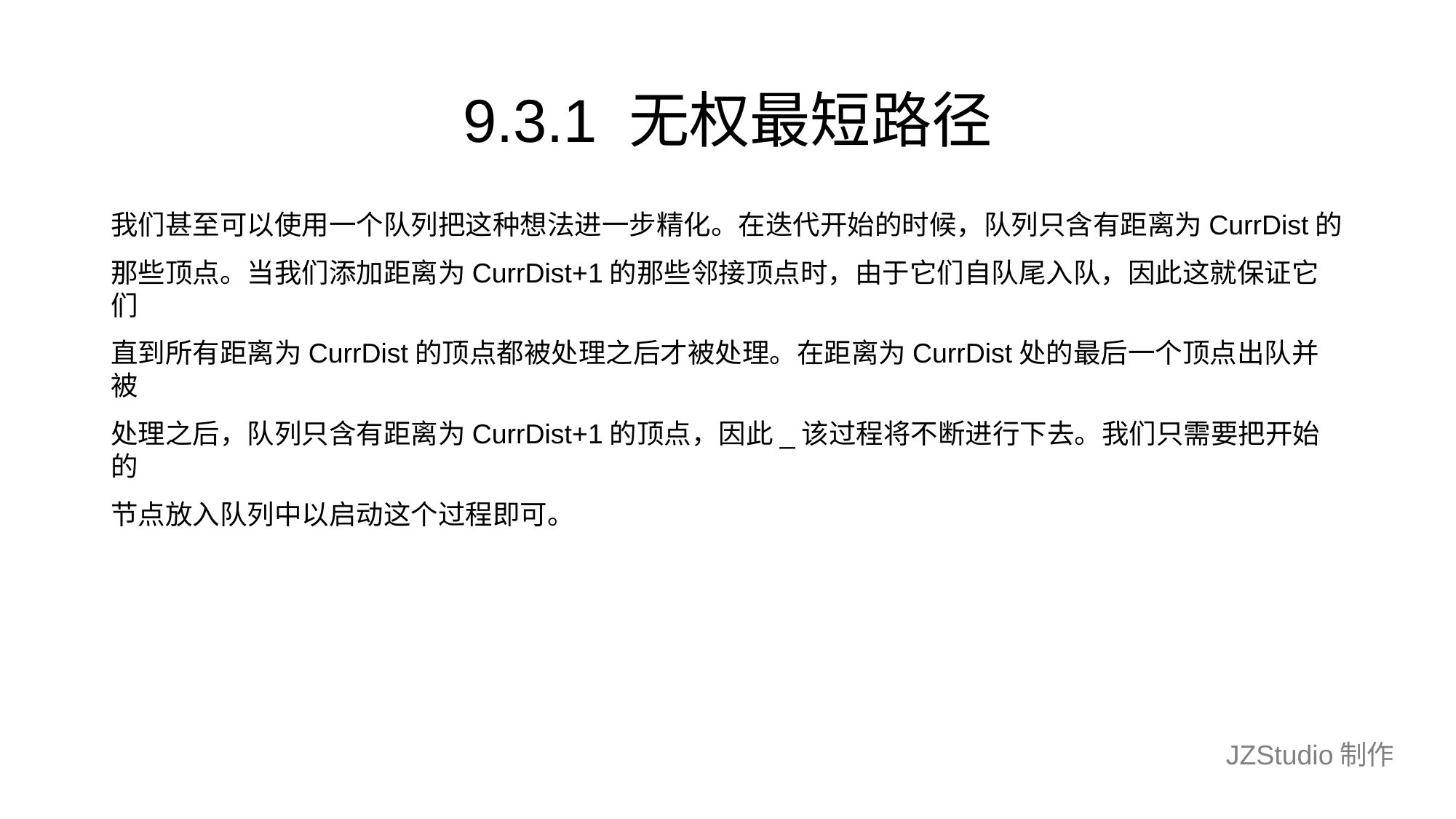

# 9.3.1 无权最短路径
我们甚至可以使用一个队列把这种想法进一步精化。在迭代开始的时候，队列只含有距离为CurrDist的
那些顶点。当我们添加距离为CurrDist+1的那些邻接顶点时，由于它们自队尾入队，因此这就保证它们
直到所有距离为CurrDist的顶点都被处理之后才被处理。在距离为CurrDist处的最后一个顶点出队并被
处理之后，队列只含有距离为CurrDist+1的顶点，因此_该过程将不断进行下去。我们只需要把开始的
节点放入队列中以启动这个过程即可。